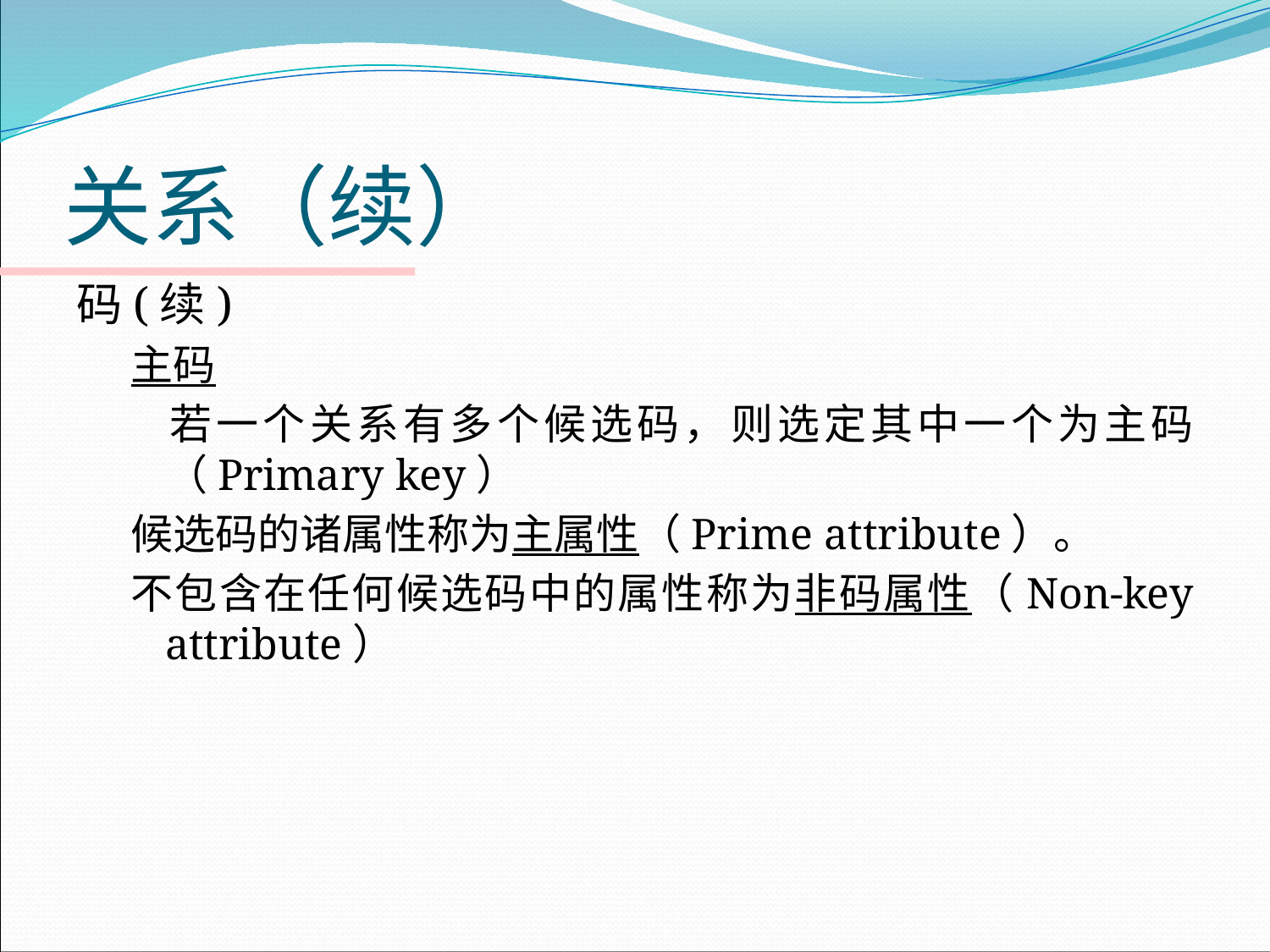

# 关系（续）
码(续)
主码
	若一个关系有多个候选码，则选定其中一个为主码（Primary key）
候选码的诸属性称为主属性（Prime attribute）。
不包含在任何候选码中的属性称为非码属性（Non-key attribute）

124